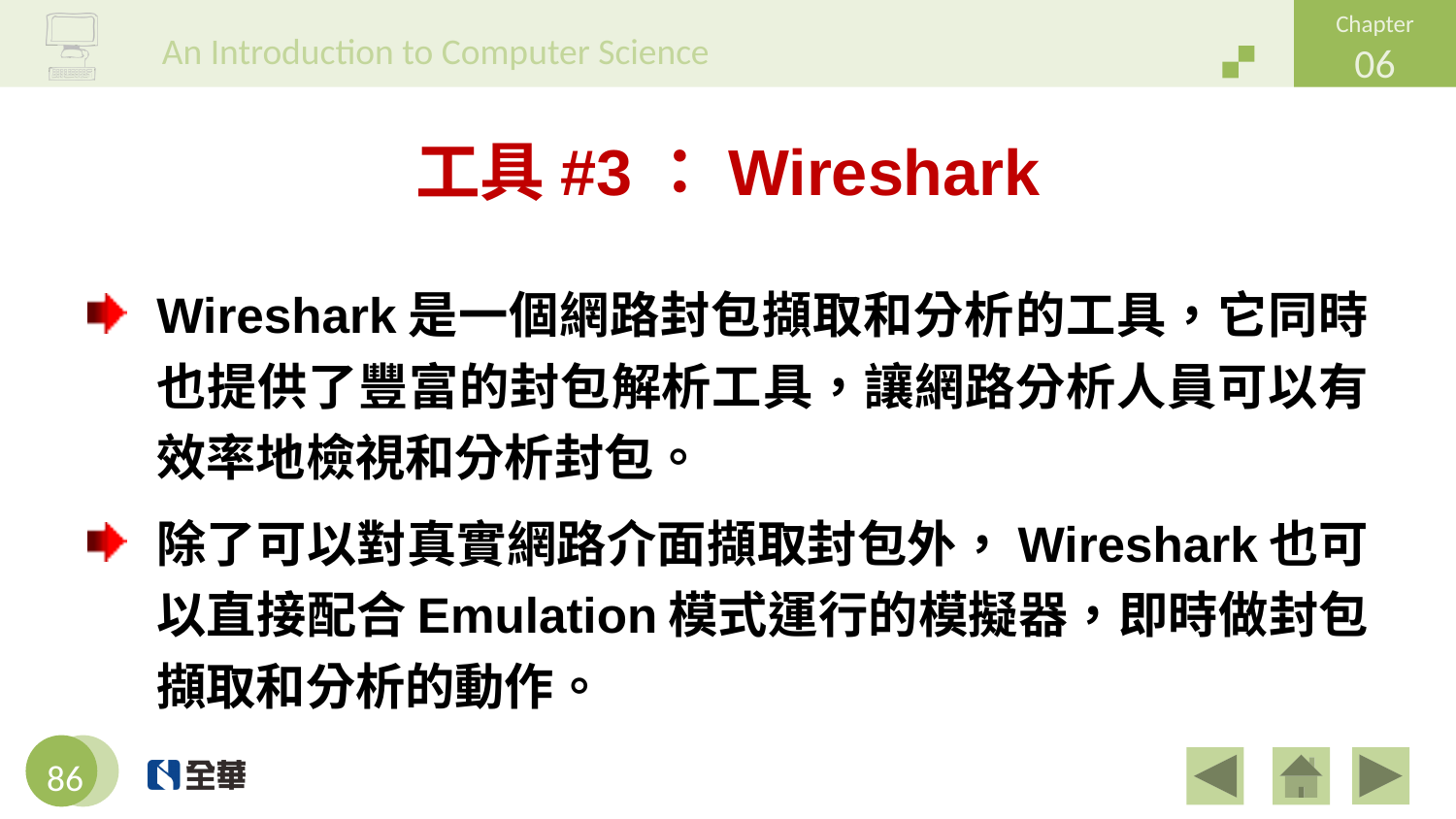

# 工具#3：Wireshark
Wireshark是一個網路封包擷取和分析的工具，它同時也提供了豐富的封包解析工具，讓網路分析人員可以有效率地檢視和分析封包。
除了可以對真實網路介面擷取封包外，Wireshark也可以直接配合Emulation模式運行的模擬器，即時做封包擷取和分析的動作。